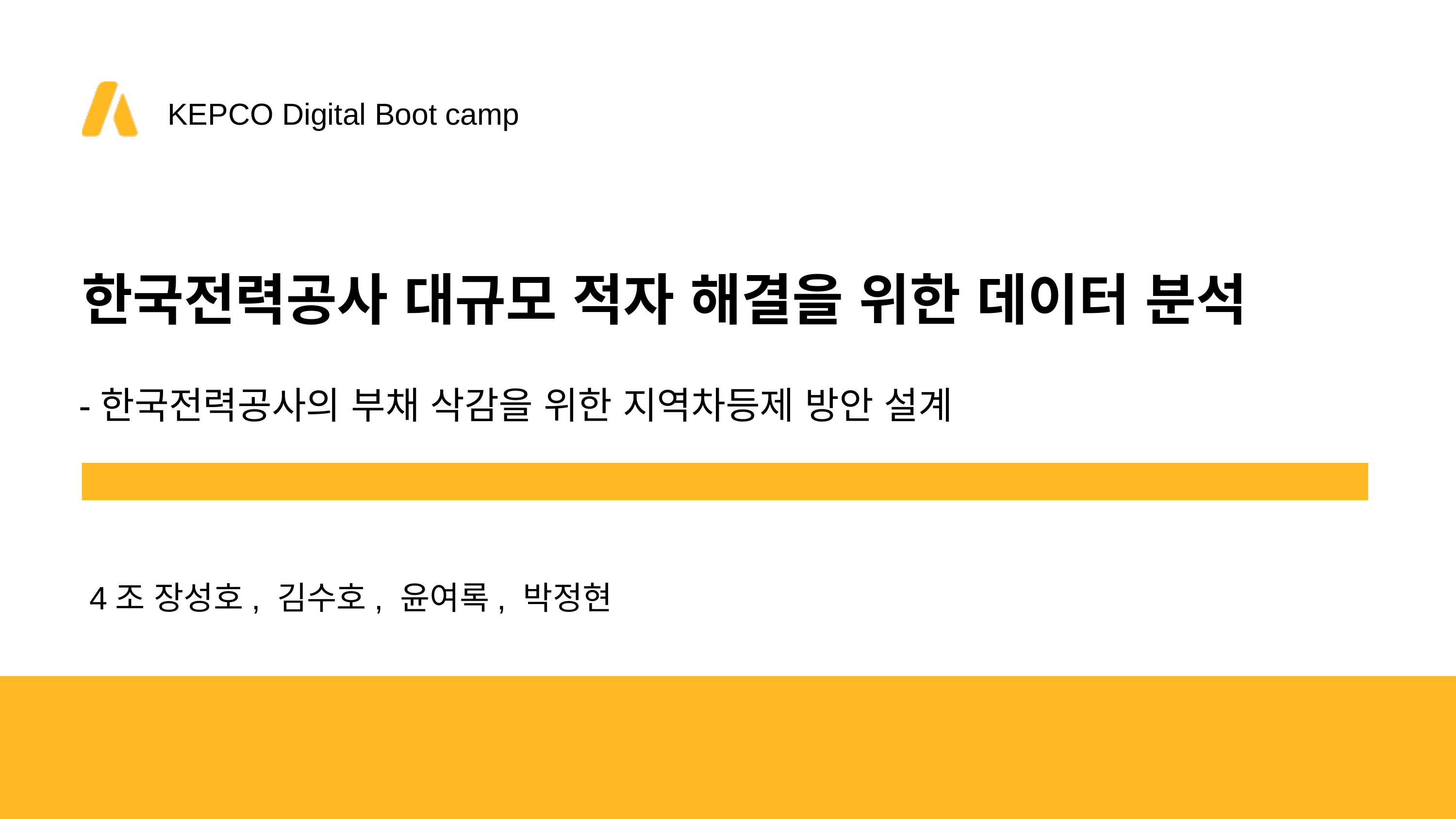

KEPCO Digital Boot camp
한국전력공사 대규모 적자 해결을 위한 데이터 분석
-한국전력공사의 부채 삭감을 위한 지역차등제 방안 설계

4조 장성호, 김수호, 윤여록, 박정현